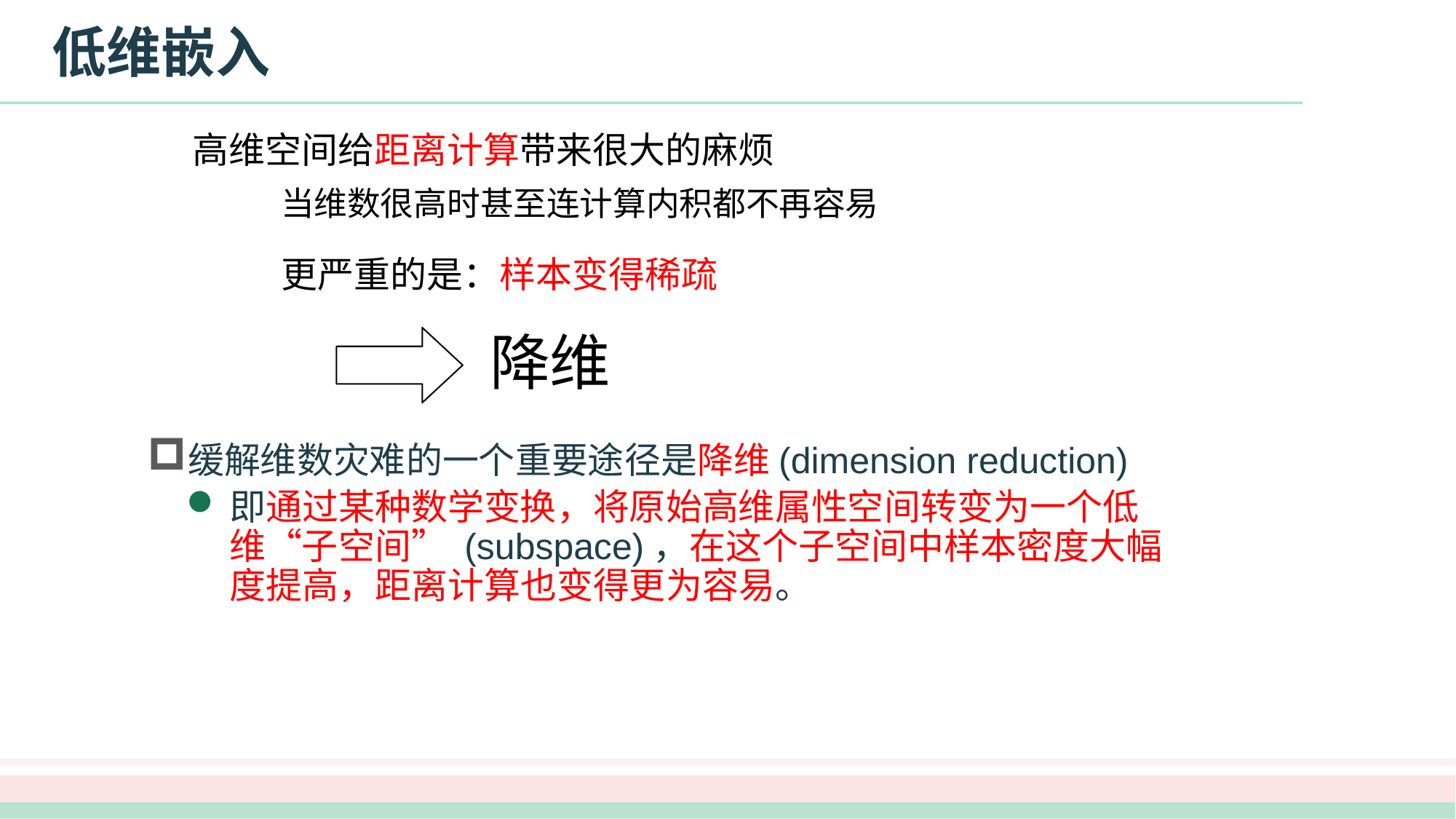

# 低维嵌入
高维空间给距离计算带来很大的麻烦
当维数很高时甚至连计算内积都不再容易
更严重的是：样本变得稀疏

降维

缓解维数灾难的一个重要途径是降维(dimension reduction)
即通过某种数学变换，将原始高维属性空间转变为一个低维“子空间” (subspace)，在这个子空间中样本密度大幅度提高，距离计算也变得更为容易。